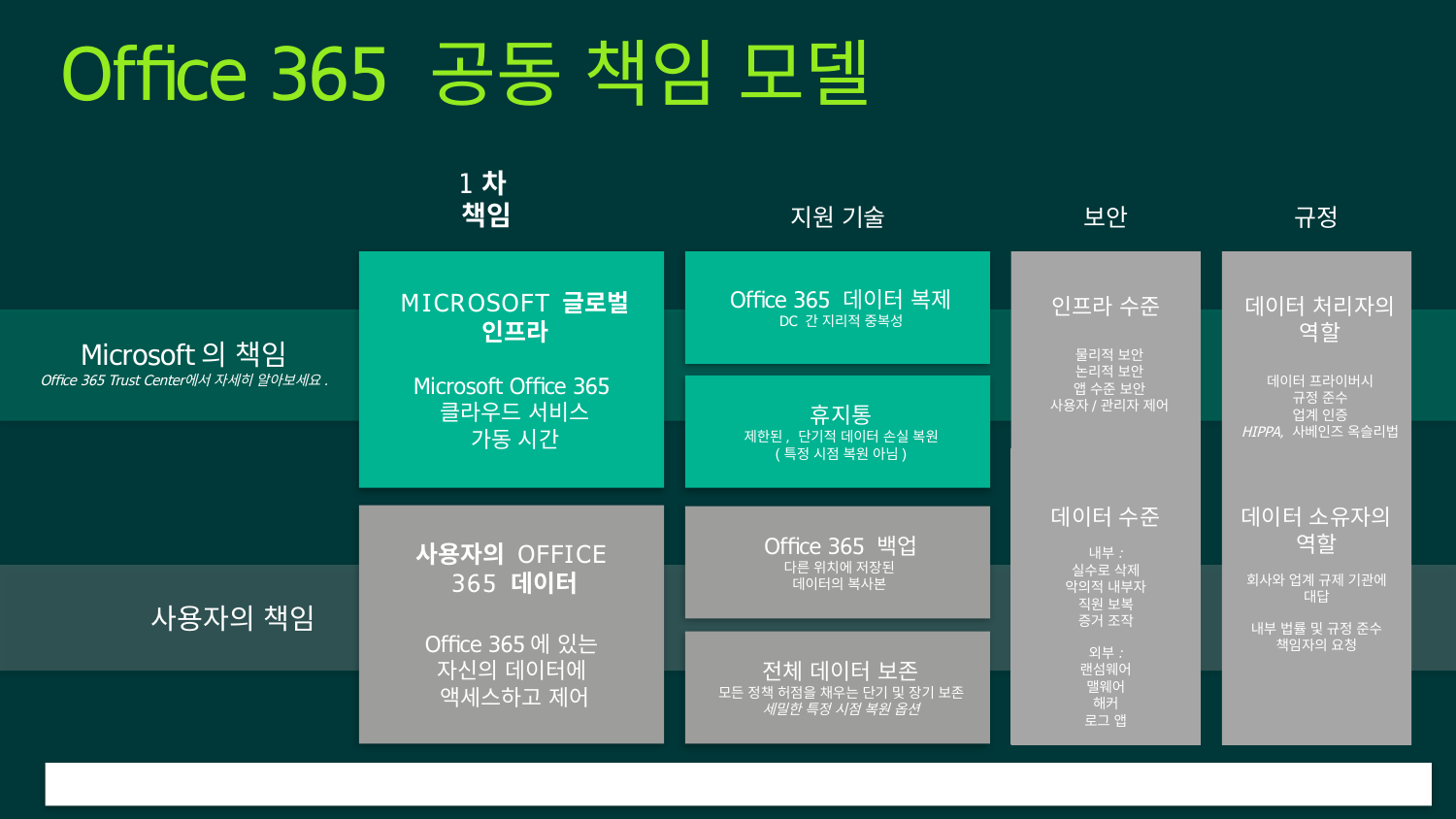

# Office 365 공동 책임 모델
1차
책임
지원 기술
보안
규정
MICROSOFT 글로벌 인프라

Microsoft Office 365
클라우드 서비스
가동 시간
Office 365 데이터 복제
DC 간 지리적 중복성

인프라 수준

물리적 보안
논리적 보안
앱 수준 보안
사용자/관리자 제어

데이터 수준

내부:
실수로 삭제
악의적 내부자
직원 보복
증거 조작

외부:
랜섬웨어
맬웨어
해커
로그 앱

데이터 처리자의 역할

데이터 프라이버시
규정 준수
업계 인증
HIPPA, 사베인즈 옥슬리법

데이터 소유자의 역할

회사와 업계 규제 기관에 대답

내부 법률 및 규정 준수 책임자의 요청

Microsoft의 책임
Office 365 Trust Center에서 자세히 알아보세요.
휴지통
제한된, 단기적 데이터 손실 복원
(특정 시점 복원 아님)
사용자의 OFFICE
365 데이터

Office 365에 있는
자신의 데이터에
액세스하고 제어
Office 365 백업
다른 위치에 저장된
데이터의 복사본

사용자의 책임
전체 데이터 보존
모든 정책 허점을 채우는 단기 및 장기 보존 세밀한 특정 시점 복원 옵션